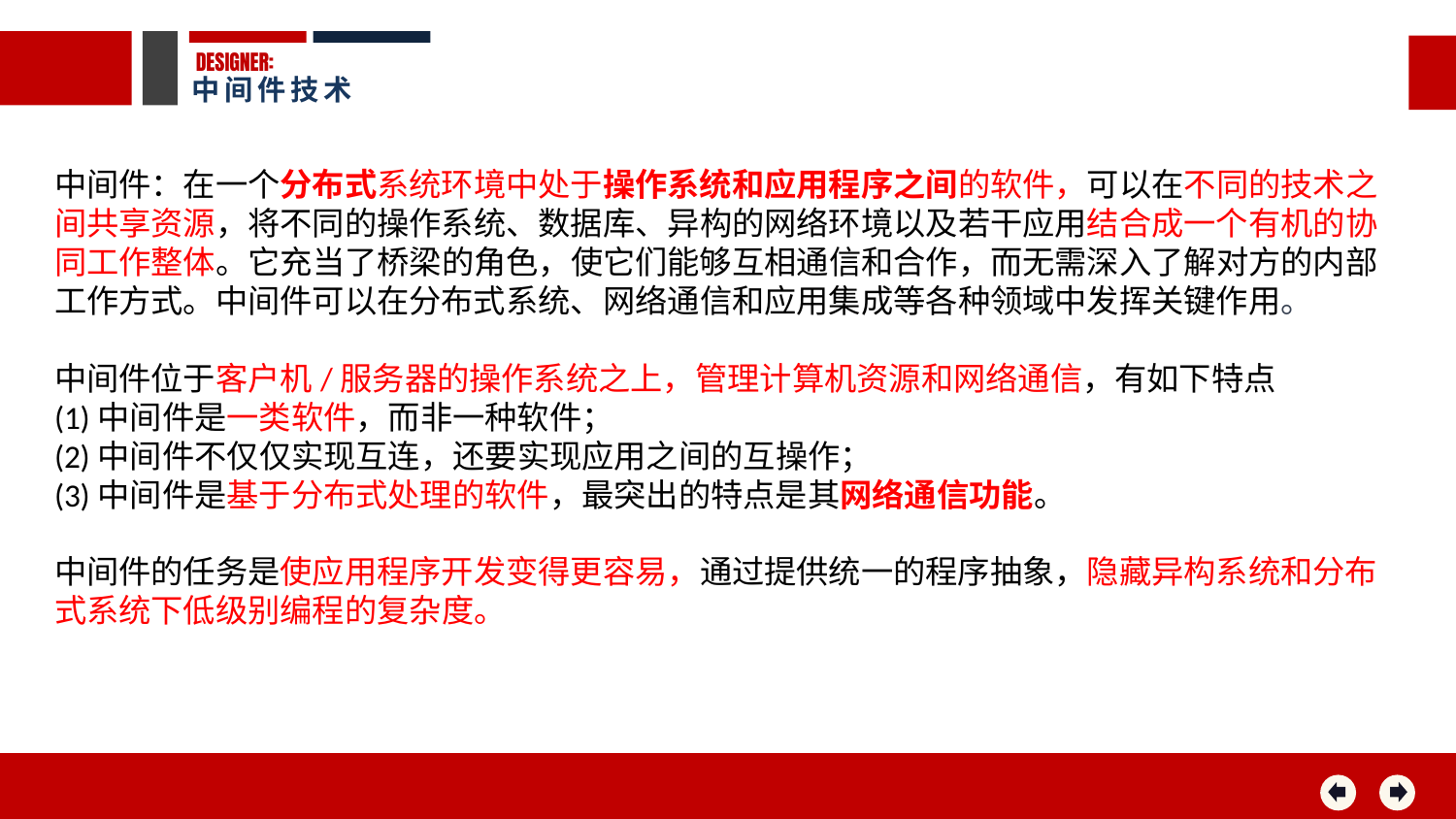

DESIGNER:
中间件技术
中间件：在一个分布式系统环境中处于操作系统和应用程序之间的软件，可以在不同的技术之间共享资源，将不同的操作系统、数据库、异构的网络环境以及若干应用结合成一个有机的协同工作整体。它充当了桥梁的角色，使它们能够互相通信和合作，而无需深入了解对方的内部工作方式。中间件可以在分布式系统、网络通信和应用集成等各种领域中发挥关键作用。

中间件位于客户机/服务器的操作系统之上，管理计算机资源和网络通信，有如下特点
(1)中间件是一类软件，而非一种软件；
(2)中间件不仅仅实现互连，还要实现应用之间的互操作；
(3)中间件是基于分布式处理的软件，最突出的特点是其网络通信功能。

中间件的任务是使应用程序开发变得更容易，通过提供统一的程序抽象，隐藏异构系统和分布式系统下低级别编程的复杂度。